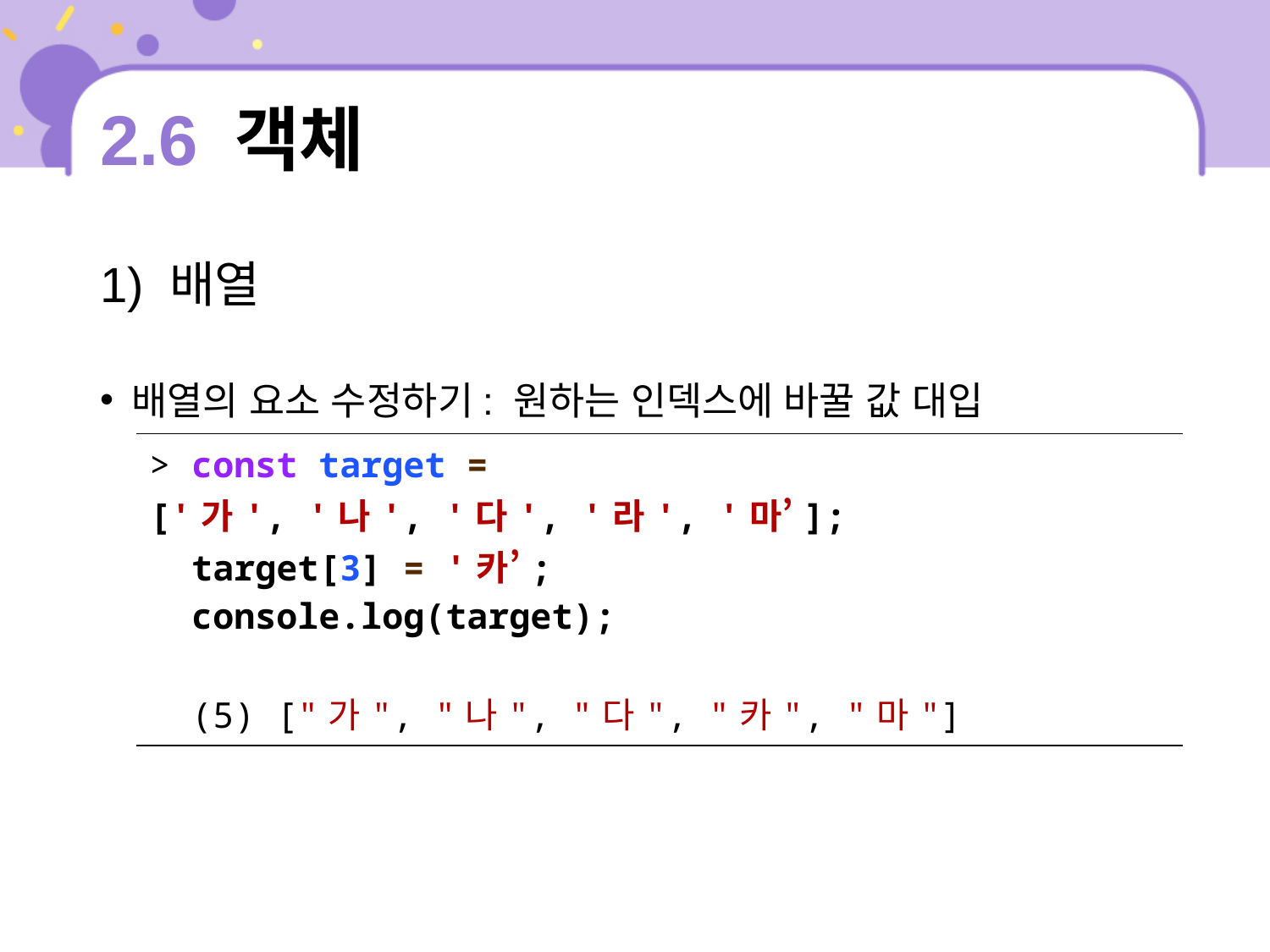

# 2.6 객체
1) 배열
배열의 요소 수정하기: 원하는 인덱스에 바꿀 값 대입
| > const target = ['가', '나', '다', '라', '마’]; target[3] = '카’; console.log(target); (5) ["가", "나", "다", "카", "마"] |
| --- |